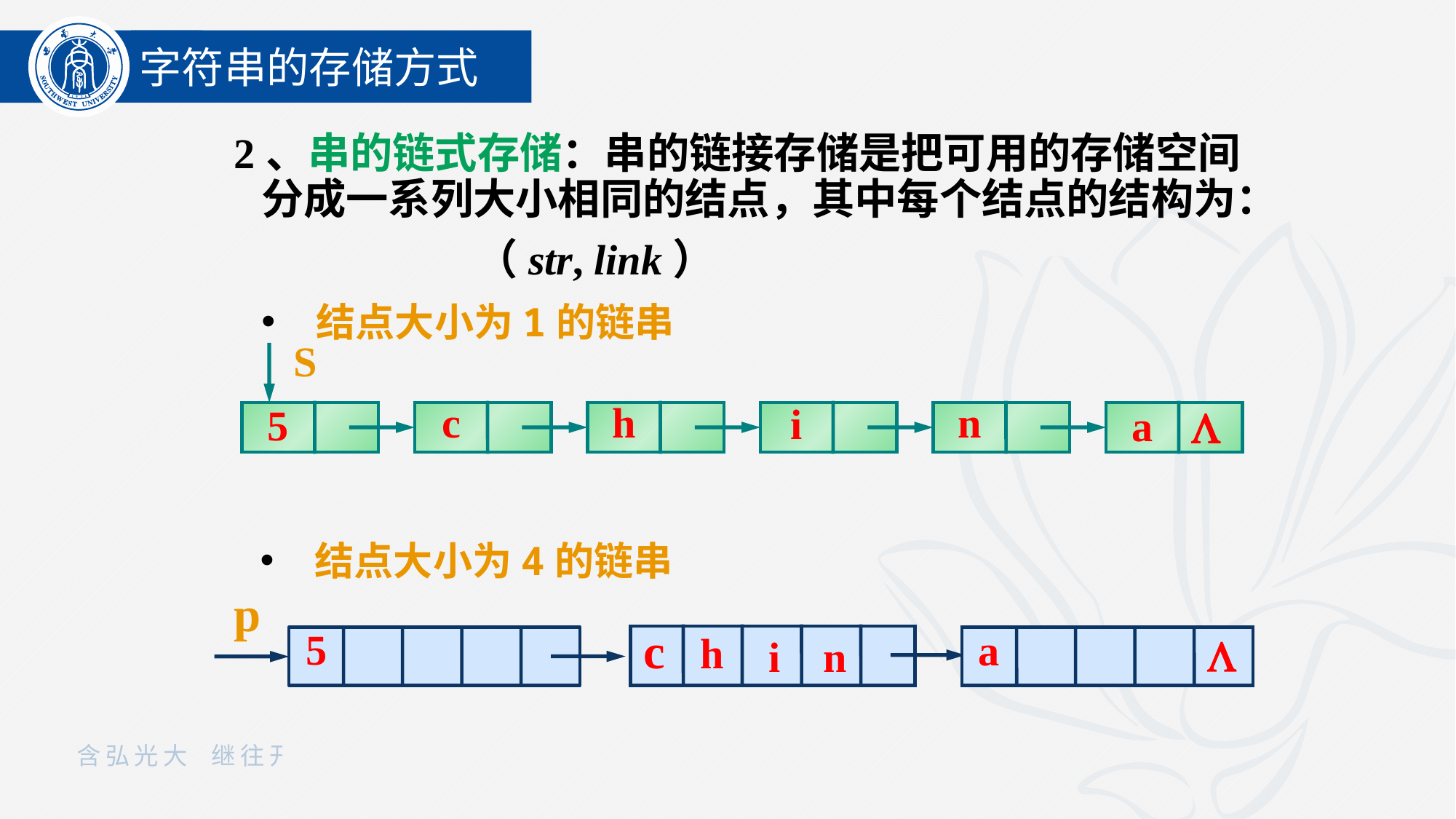

字符串的存储方式
2、串的链式存储：串的链接存储是把可用的存储空间分成一系列大小相同的结点，其中每个结点的结构为：
                        （str, link）
结点大小为1的链串
S

c

n

h

i

a

5

Λ

结点大小为4的链串
p
i
n

5

c
a
Λ
h